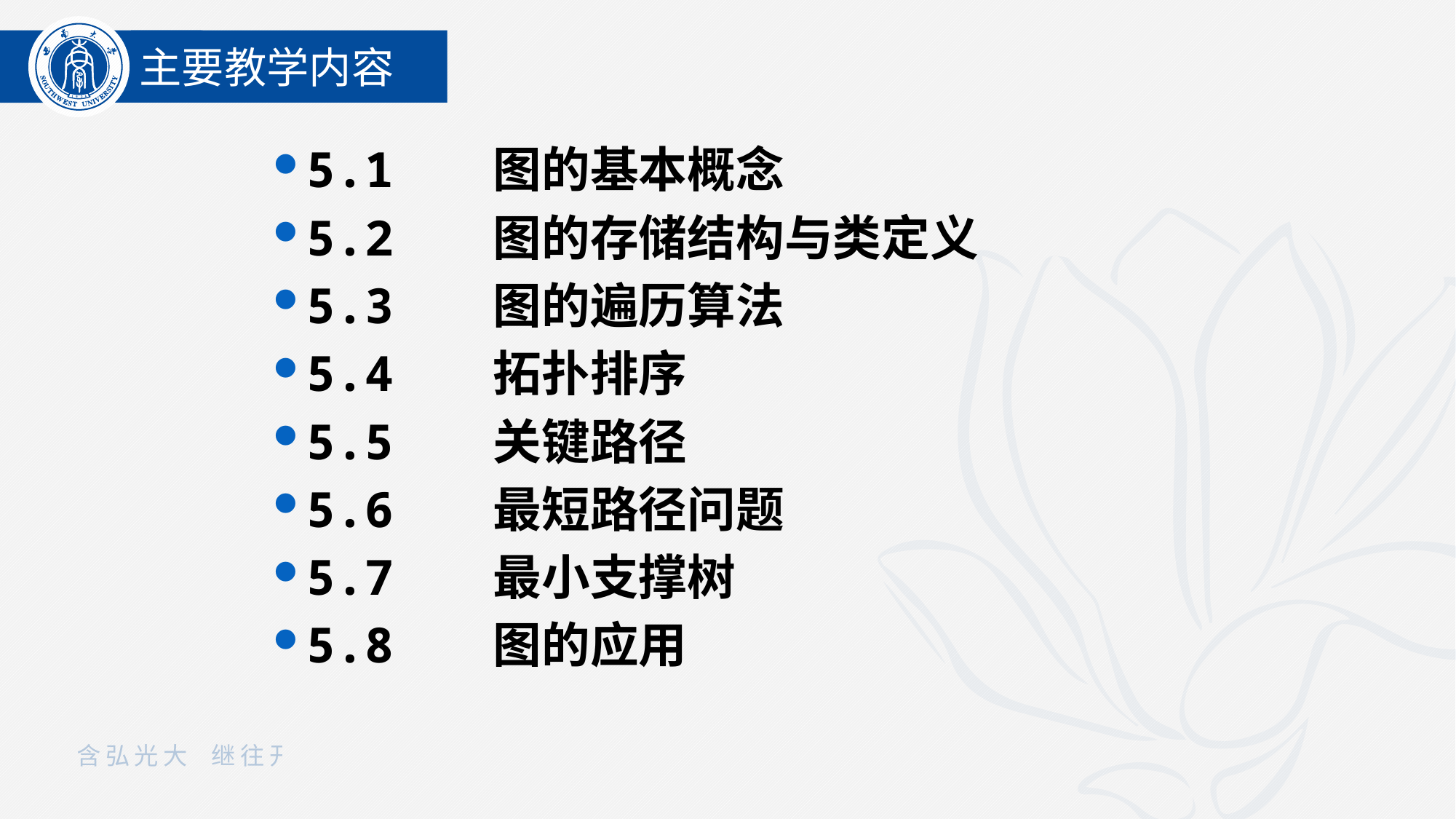

主要教学内容
5.1   图的基本概念
5.2   图的存储结构与类定义
5.3   图的遍历算法
5.4   拓扑排序
5.5   关键路径
5.6   最短路径问题
5.7   最小支撑树
5.8   图的应用